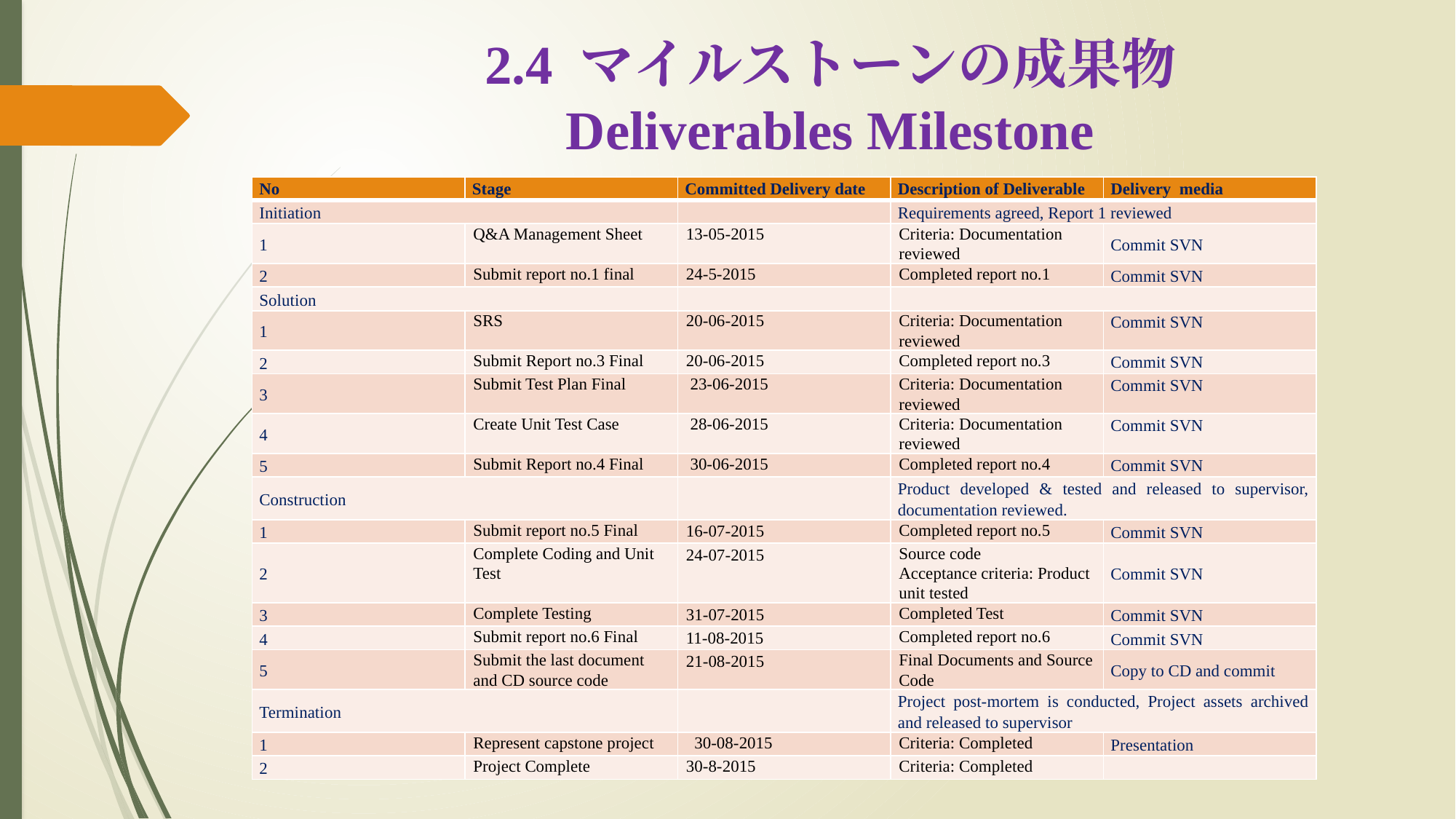

# 2.4 マイルストーンの成果物 Deliverables Milestone
| No | Stage | Committed Delivery date | Description of Deliverable | Delivery media |
| --- | --- | --- | --- | --- |
| Initiation |  |  | Requirements agreed, Report 1 reviewed |  |
| 1 | Q&A Management Sheet | 13-05-2015 | Criteria: Documentation reviewed | Commit SVN |
| 2 | Submit report no.1 final | 24-5-2015 | Completed report no.1 | Commit SVN |
| Solution |  |  |  |  |
| 1 | SRS | 20-06-2015 | Criteria: Documentation reviewed | Commit SVN |
| 2 | Submit Report no.3 Final | 20-06-2015 | Completed report no.3 | Commit SVN |
| 3 | Submit Test Plan Final | 23-06-2015 | Criteria: Documentation reviewed | Commit SVN |
| 4 | Create Unit Test Case | 28-06-2015 | Criteria: Documentation reviewed | Commit SVN |
| 5 | Submit Report no.4 Final | 30-06-2015 | Completed report no.4 | Commit SVN |
| Construction |  |  | Product developed & tested and released to supervisor, documentation reviewed. |  |
| 1 | Submit report no.5 Final | 16-07-2015 | Completed report no.5 | Commit SVN |
| 2 | Complete Coding and Unit Test | 24-07-2015 | Source code Acceptance criteria: Product unit tested | Commit SVN |
| 3 | Complete Testing | 31-07-2015 | Completed Test | Commit SVN |
| 4 | Submit report no.6 Final | 11-08-2015 | Completed report no.6 | Commit SVN |
| 5 | Submit the last document and CD source code | 21-08-2015 | Final Documents and Source Code | Copy to CD and commit |
| Termination |  |  | Project post-mortem is conducted, Project assets archived and released to supervisor |  |
| 1 | Represent capstone project | 30-08-2015 | Criteria: Completed | Presentation |
| 2 | Project Complete | 30-8-2015 | Criteria: Completed |  |